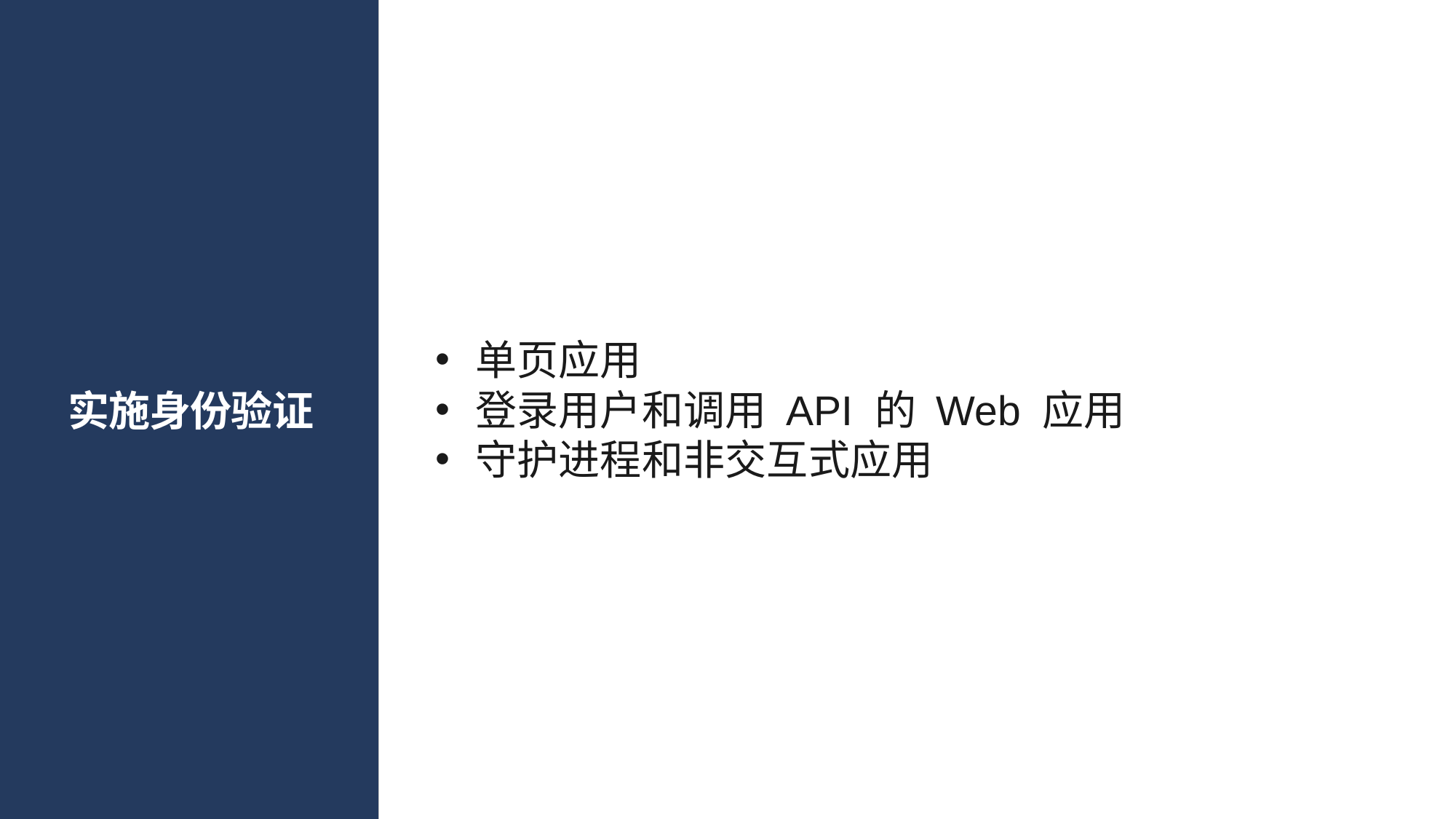

单页应用
登录用户和调用 API 的 Web 应用
守护进程和非交互式应用
# 实施身份验证